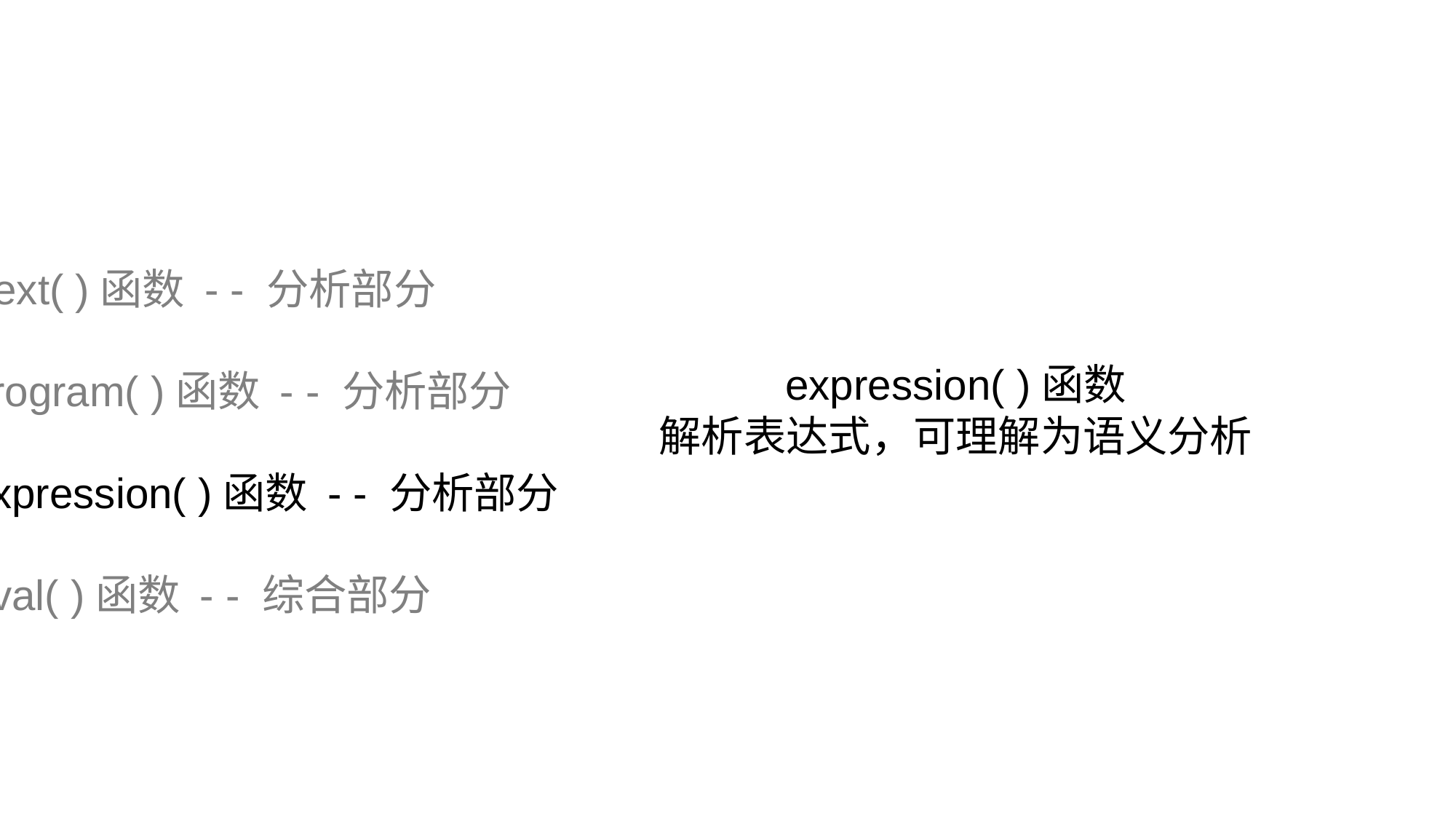

Next( )函数 - - 分析部分
Program( )函数 - - 分析部分
Expression( )函数 - - 分析部分
Eval( )函数 - - 综合部分
expression( )函数
解析表达式，可理解为语义分析